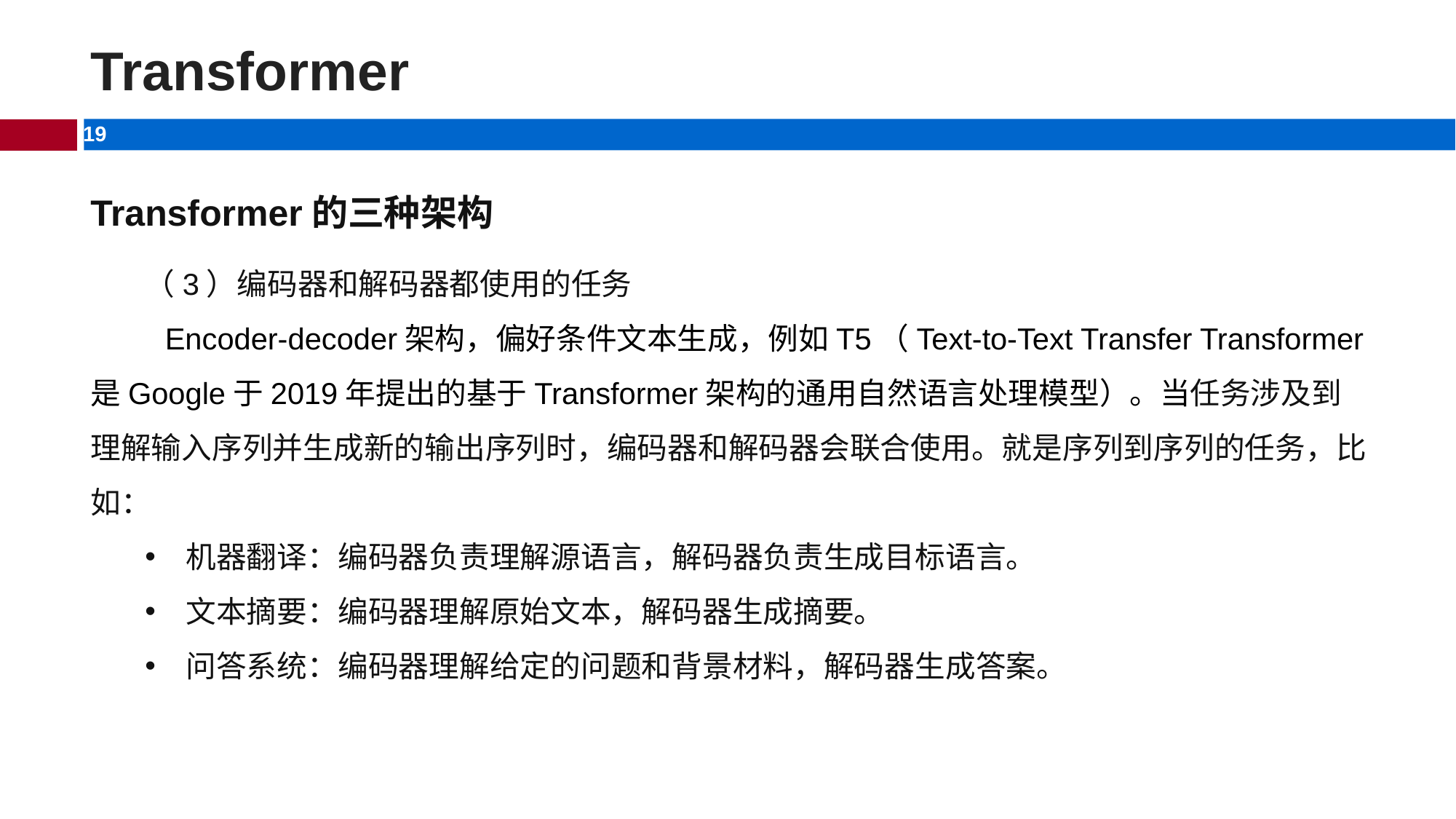

# Transformer
Transformer的三种架构
       （3）编码器和解码器都使用的任务
         Encoder-decoder架构，偏好条件文本生成，例如T5（Text-to-Text Transfer Transformer是Google于2019年提出的基于Transformer架构的通用自然语言处理模型）。当任务涉及到理解输入序列并生成新的输出序列时，编码器和解码器会联合使用。就是序列到序列的任务，比如：
机器翻译：编码器负责理解源语言，解码器负责生成目标语言。
文本摘要：编码器理解原始文本，解码器生成摘要。
问答系统：编码器理解给定的问题和背景材料，解码器生成答案。